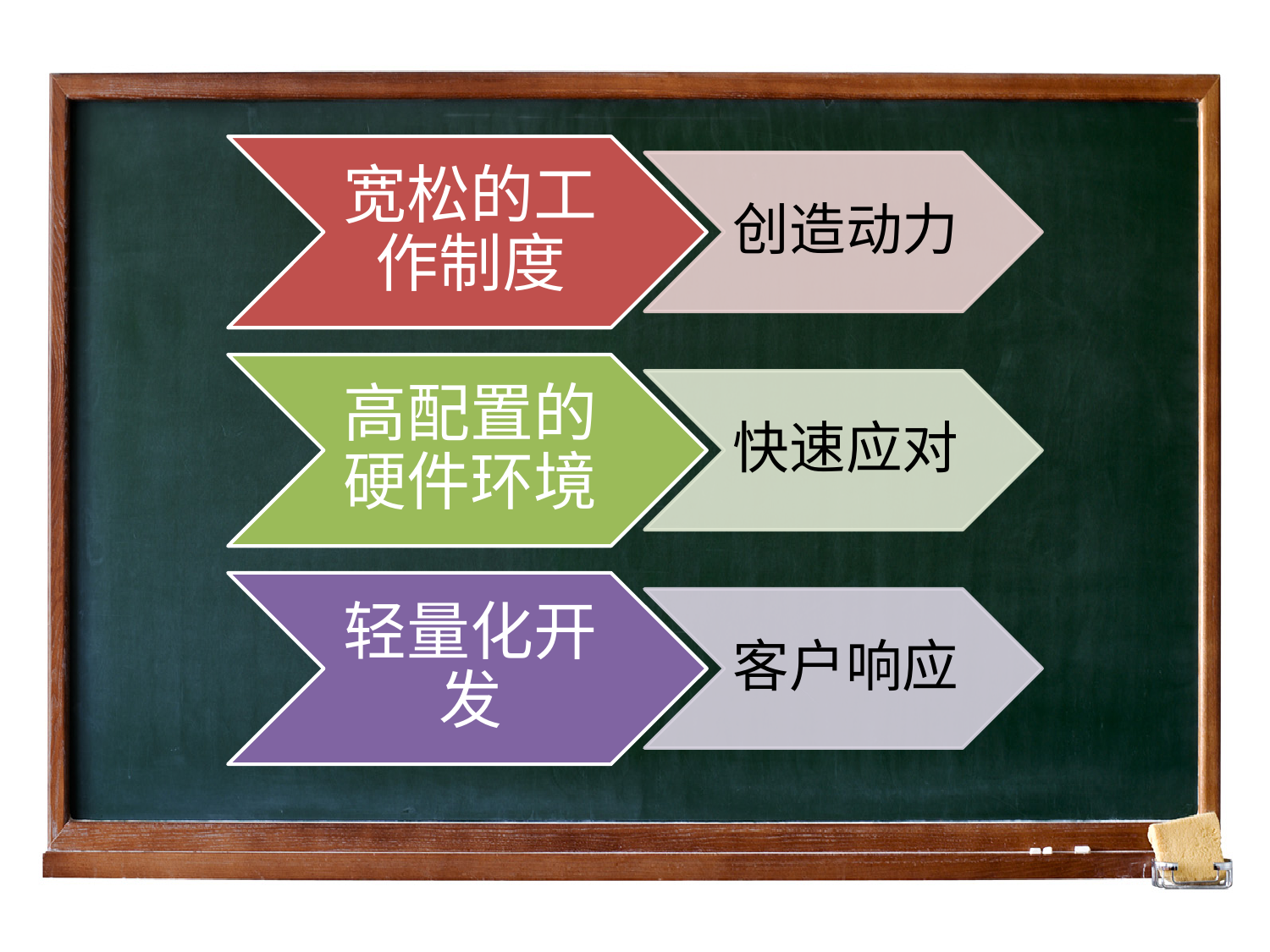

#
宽松的工作制度
创造动力
高配置的硬件环境
快速应对
轻量化开发
客户响应